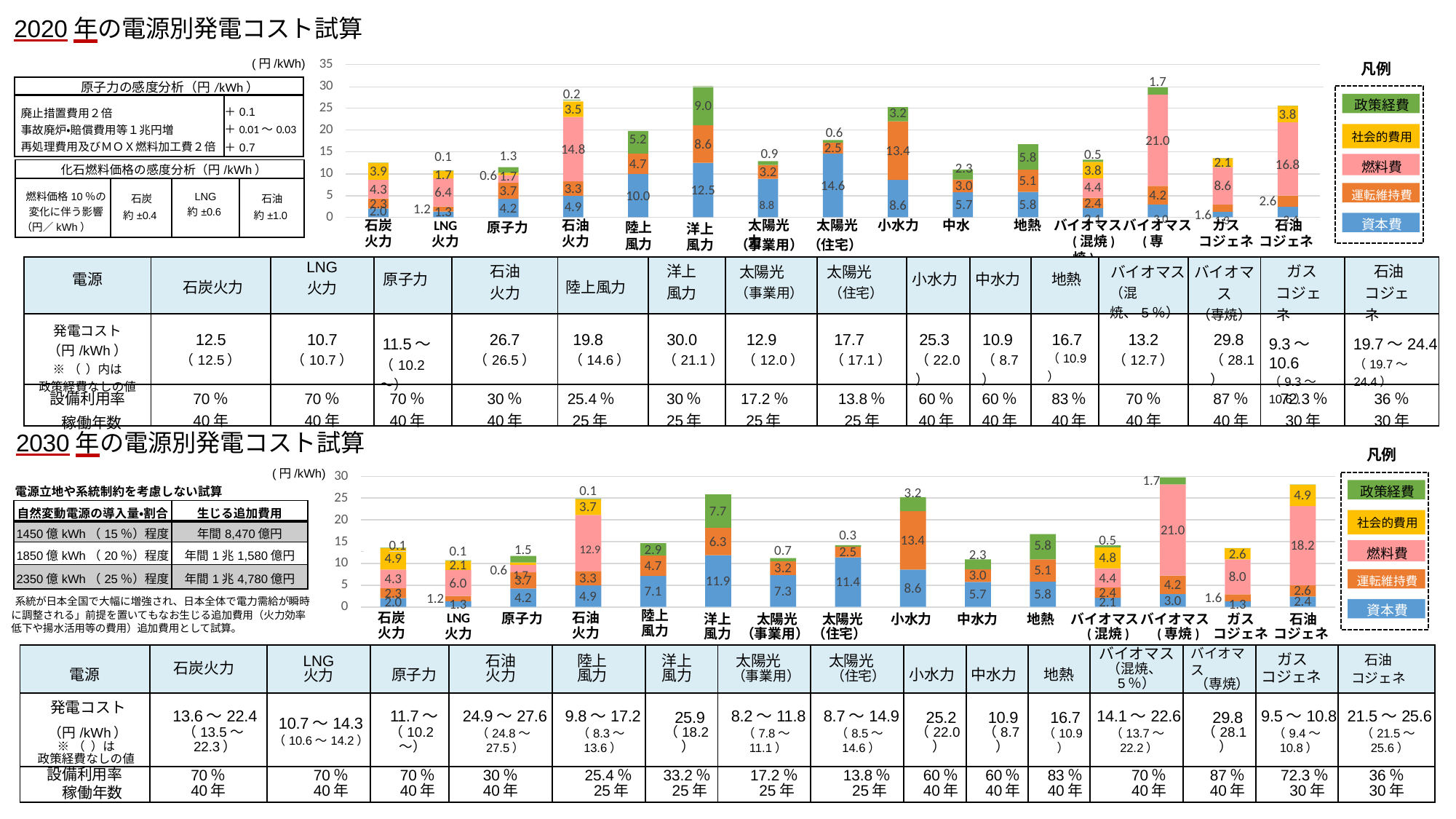

2020年の電源別発電コスト試算
35
30
25
20

1.7
0.2
3.5

9.0
3.8

3.2

5.2
4.7

0.6
2.5

21.0

8.6
15
10
5
0
14.8
1.3
1.7
3.7
4.2
5.8
5.1
5.8
地熱    バイオマスバイオマス	ガス	石油
13.4

0.9
3.2

0.5
3.8
4.4
2.4

0.1
1.7
6.4
1.3
LNG
火力

2.1

16.8
2.3
3.0
5.7
太陽光	太陽光	小水力	中水力

3.9
4.3

0.6

14.6

8.6
3.3
4.9
石油 火力

12.5

4.2
10.0

8.8	8.6
2.6

2.3

1.6 1.3

1.2

2.1	3.0	2.4
2.0
石炭
火力

陸上 風力
原子力
洋上
風力	（事業用） （住宅）
(混焼)	(専焼)
コジェネ コジェネ
(円/kWh)
凡例
| 原子力の感度分析（円/kWh） |  |
| --- | --- |
| 廃止措置費用２倍 事故廃炉・賠償費用等１兆円増 再処理費用及びＭＯＸ燃料加工費２倍 | ＋0.1 ＋0.01～0.03 ＋0.7 |

政策経費

社会的費用
燃料費
| 化石燃料価格の感度分析（円/kWh） |  |  |  |
| --- | --- | --- | --- |
| 燃料価格10％の 変化に伴う影響 （円／kWh） | 石炭 約±0.4 | LNG 約±0.6 | 石油 約±1.0 |
運転維持費
資本費
| 電源 | 石炭火力 | LNG 火力 | 原子力 | 石油 火力 | 陸上風力 | 洋上 風力 | 太陽光 （事業用） | 太陽光 （住宅） | 小水力 | 中水力 | 地熱 | バイオマス （混焼、5％） | バイオマス （専焼） | ガス コジェネ | 石油 コジェネ |
| --- | --- | --- | --- | --- | --- | --- | --- | --- | --- | --- | --- | --- | --- | --- | --- |
| 発電コスト （円/kWh） ※（ ）内は 政策経費なしの値 | 12.5 （12.5） | 10.7 （10.7） | 11.5～ （10.2～） | 26.7 （26.5） | 19.8 （14.6） | 30.0 （21.1） | 12.9 （12.0） | 17.7 （17.1） | 25.3 （22.0） | 10.9 （8.7） | 16.7 （10.9 ） | 13.2 （12.7） | 29.8 （28.1） | 9.3～10.6 （9.3～10.6） | 19.7～24.4 （19.7～24.4） |
| 設備利用率 稼働年数 | 70％ 40年 | 70％ 40年 | 70％ 40年 | 30％ 40年 | 25.4％ 25年 | 30％ 25年 | 17.2％ 25年 | 13.8％ 25年 | 60％ 40年 | 60％ 40年 | 83％ 40年 | 70％ 40年 | 87％ 40年 | 72.3％ 30年 | 36％ 30年 |
# 2030年の電源別発電コスト試算
凡例
30
25
20
15
10
5
0
(円/kWh)
1.7

0.1
3.2
4.9
3.7
7.7
21.0
0.3
5.8
5.1
 	0.1	12.9
0.5
13.4
6.3
18.2
2.6
8.0
2.9
4.7
1.5
0.7
2.5
0.1
2.1
4.8
4.4
2.3
4.9
3.2
7.3
0.6 1.7
3.0
3.3
6.0
1.3
4.3
3.7
4.2
11.9
11.4
4.2
8.6
2.6
7.1
2.4
2.3
5.8
5.7
4.9
1.6
1.2
3.0
2.4
2.1
2.0
1.3
陸上 風力
石炭 火力
石油 火力
洋上	太陽光	太陽光	小水力	中水力	地熱	バイオマスバイオマス		ガス	石油  風力 （事業用） （住宅）					(混焼)	(専焼)	コジェネ コジェネ
原子力
LNG
火力

政策経費
電源立地や系統制約を考慮しない試算
| 自然変動電源の導入量・割合 | 生じる追加費用 |
| --- | --- |
| 1450億kWh（15％）程度 | 年間8,470億円 |
| 1850億kWh（20％）程度 | 年間1兆1,580億円 |
| 2350億kWh（25％）程度 | 年間1兆4,780億円 |

社会的費用
燃料費
運転維持費
系統が日本全国で大幅に増強され、日本全体で電力需給が瞬時に調整される」前提を置いてもなお生じる追加費用（火力効率低下や揚水活用等の費用）追加費用として試算。
資本費
| 電源 | 石炭火力 | LNG 火力 | 原子力 | 石油 火力 | 陸上 風力 | 洋上 風力 | 太陽光 （事業用） | 太陽光 （住宅） | 小水力 | 中水力 | 地熱 | バイオマス （混焼、5％） | バイオマス （専焼） | ガス コジェネ | 石油 コジェネ |
| --- | --- | --- | --- | --- | --- | --- | --- | --- | --- | --- | --- | --- | --- | --- | --- |
| 発電コスト （円/kWh） ※（ ）は 政策経費なしの値 | 13.6～22.4 （13.5～22.3） | 10.7～14.3 （10.6～14.2） | 11.7～ （10.2～） | 24.9～27.6 （24.8～27.5） | 9.8～17.2 （8.3～13.6） | 25.9 （18.2） | 8.2～11.8 （7.8～11.1） | 8.7～14.9 （8.5～14.6） | 25.2 （22.0） | 10.9 （8.7） | 16.7 （10.9 ） | 14.1～22.6 （13.7～22.2） | 29.8 （28.1） | 9.5～10.8 （9.4～10.8） | 21.5～25.6 （21.5～25.6） |
| 設備利用率 稼働年数 | 70％ 40年 | 70％ 40年 | 70％ 40年 | 30％ 40年 | 25.4％ 25年 | 33.2％ 25年 | 17.2％ 25年 | 13.8％ 25年 | 60％ 40年 | 60％ 40年 | 83％ 40年 | 70％ 40年 | 87％ 40年 | 72.3％ 30年 | 36％ 30年 |